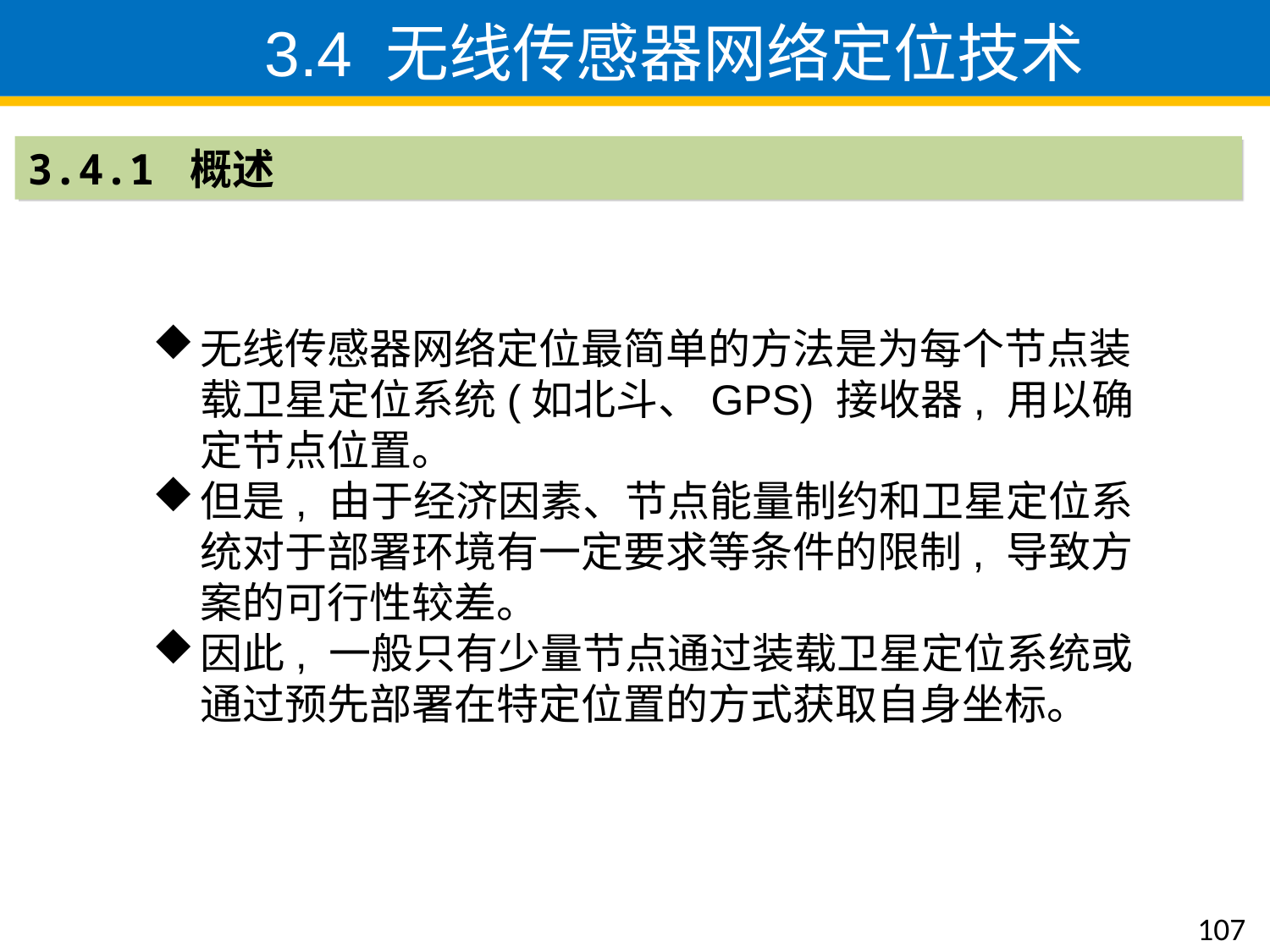

3.4 无线传感器网络定位技术

3.4.1 概述
无线传感器网络定位最简单的方法是为每个节点装载卫星定位系统(如北斗、GPS) 接收器, 用以确定节点位置。
但是, 由于经济因素、节点能量制约和卫星定位系统对于部署环境有一定要求等条件的限制, 导致方案的可行性较差。
因此, 一般只有少量节点通过装载卫星定位系统或通过预先部署在特定位置的方式获取自身坐标。
107